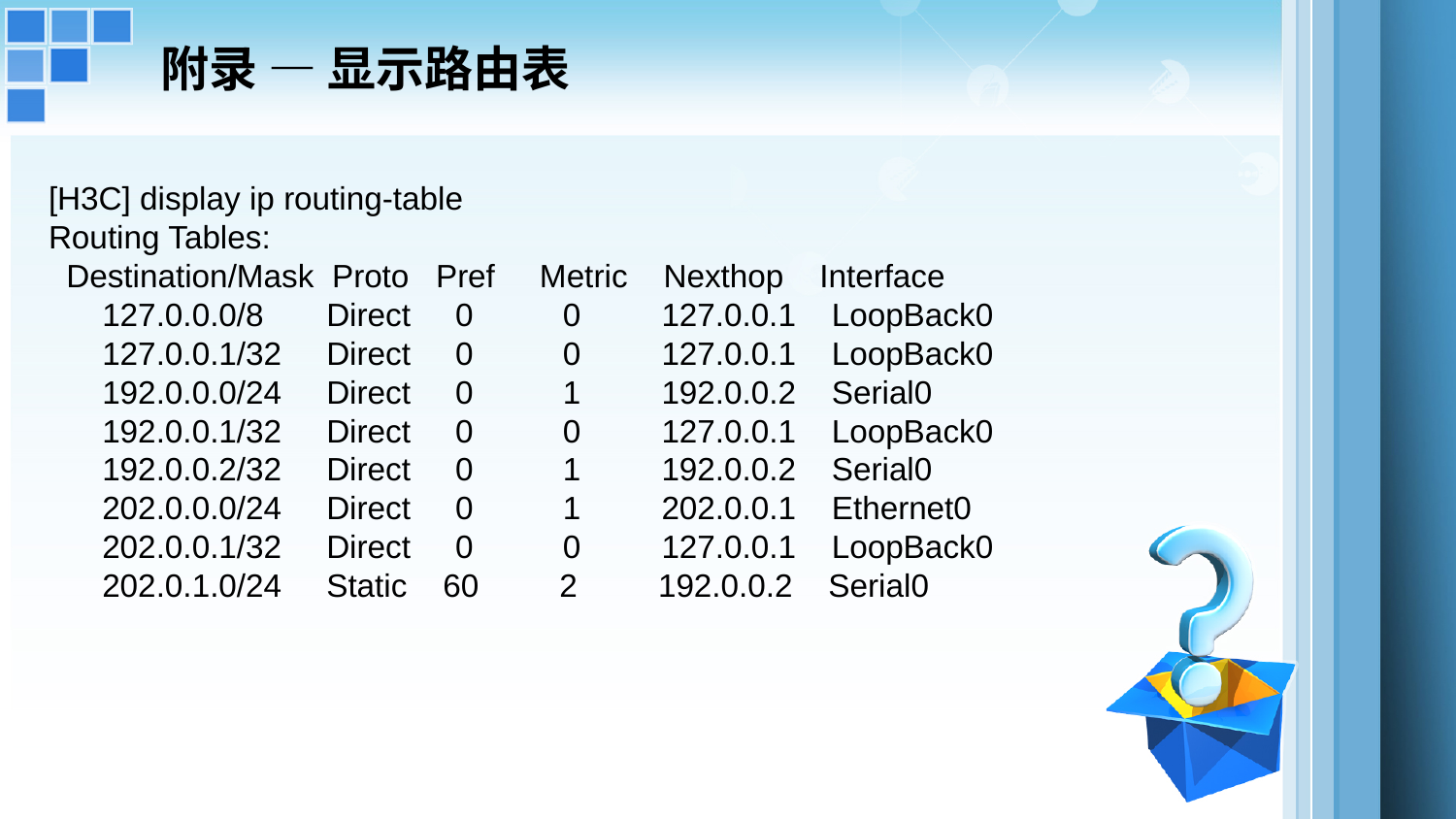

# 附录 — 显示路由表
[H3C] display ip routing-table
Routing Tables:
  Destination/Mask  Proto   Pref     Metric    Nexthop    Interface
      127.0.0.0/8       Direct     0          0         127.0.0.1    LoopBack0
      127.0.0.1/32     Direct     0          0         127.0.0.1    LoopBack0
      192.0.0.0/24     Direct     0          1         192.0.0.2    Serial0
      192.0.0.1/32     Direct     0          0         127.0.0.1    LoopBack0
      192.0.0.2/32     Direct     0          1         192.0.0.2    Serial0
      202.0.0.0/24     Direct     0          1         202.0.0.1    Ethernet0
      202.0.0.1/32     Direct     0          0         127.0.0.1    LoopBack0
      202.0.1.0/24     Static    60         2         192.0.0.2    Serial0